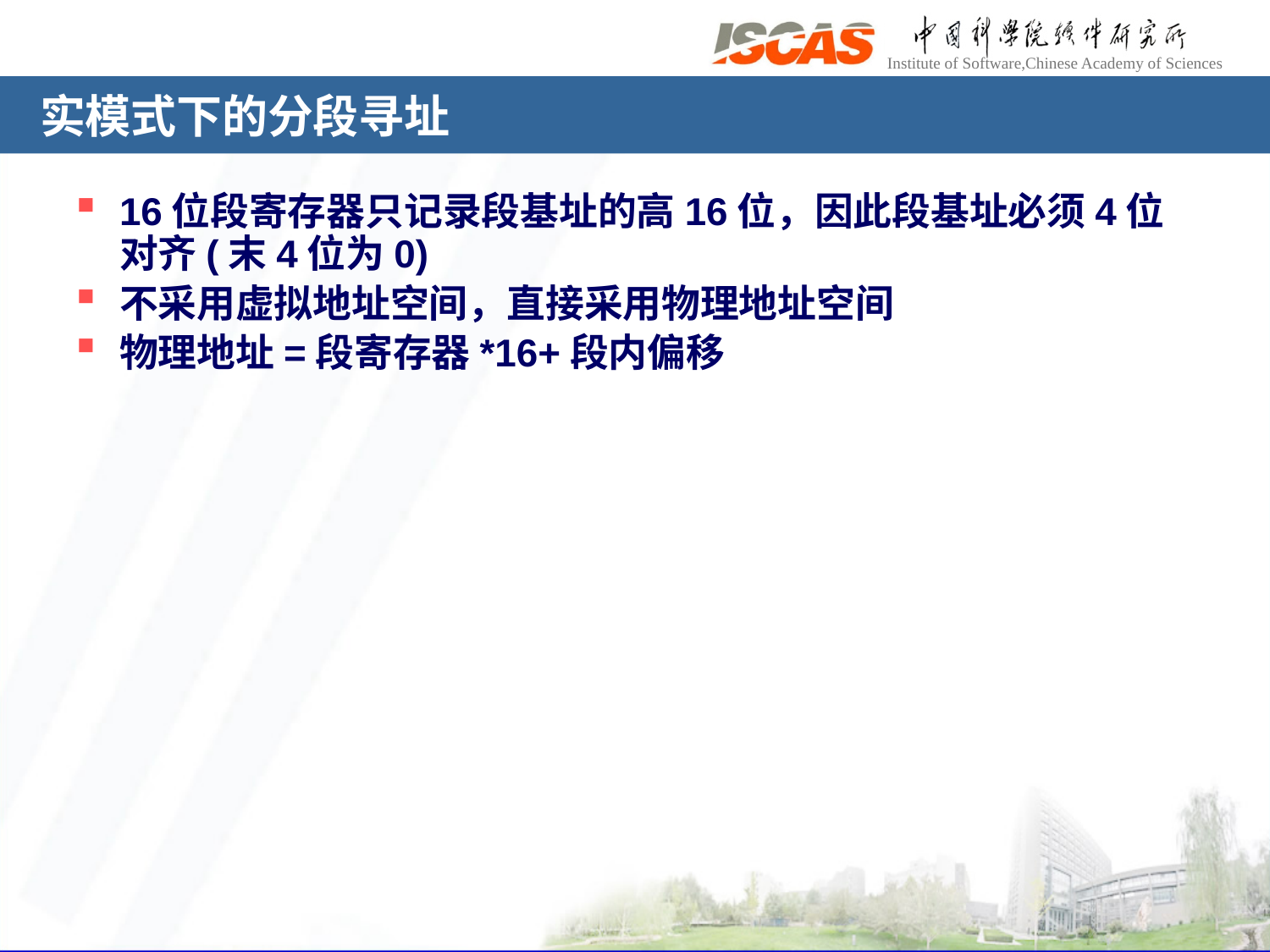

# 实模式下的分段寻址
16位段寄存器只记录段基址的高16位，因此段基址必须4位对齐(末4位为0)
不采用虚拟地址空间，直接采用物理地址空间
物理地址=段寄存器*16+段内偏移